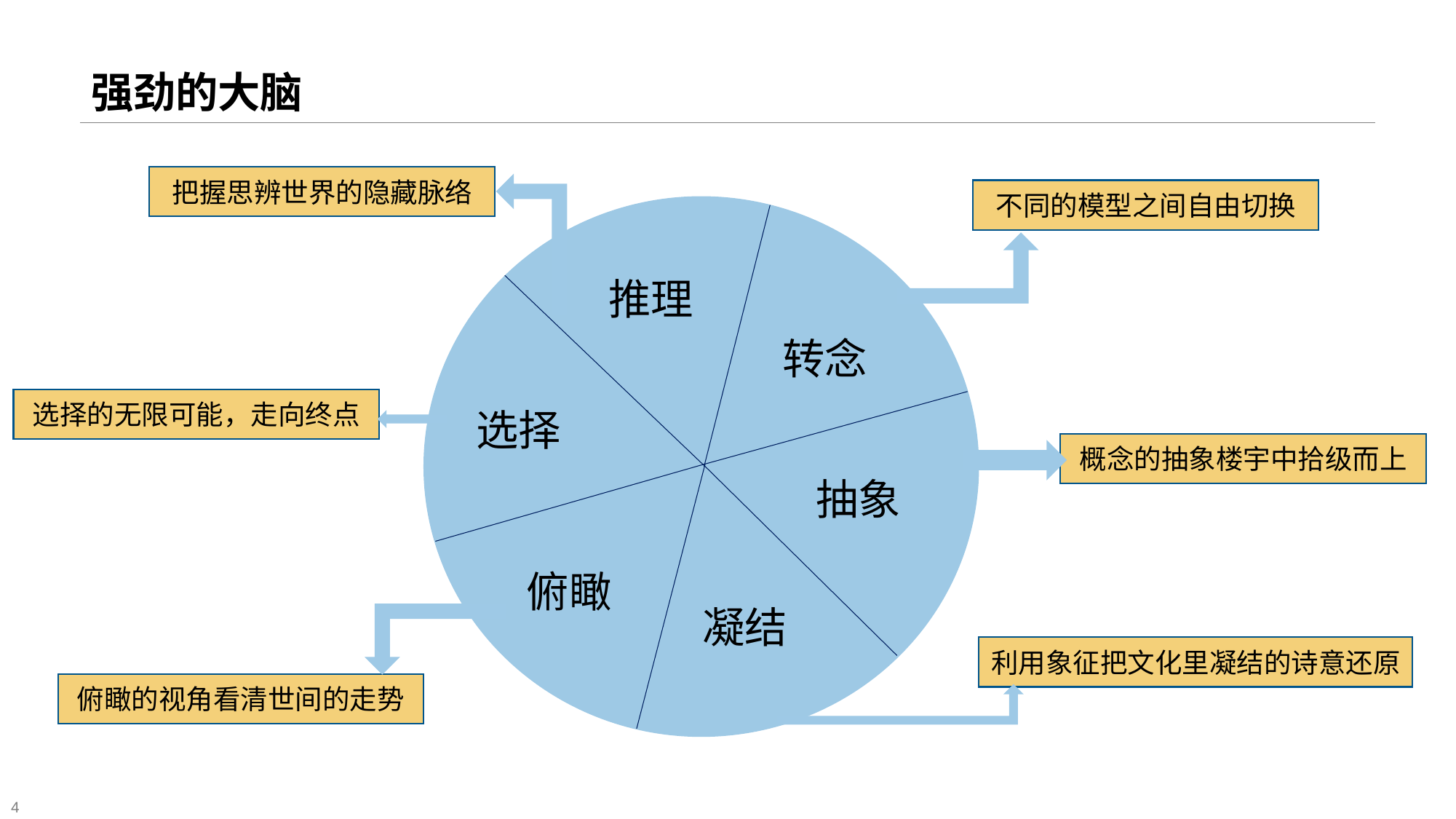

# 强劲的大脑
把握思辨世界的隐藏脉络
不同的模型之间自由切换

推理
转念
选择的无限可能，走向终点
选择

概念的抽象楼宇中拾级而上

抽象
俯瞰
凝结

利用象征把文化里凝结的诗意还原
俯瞰的视角看清世间的走势